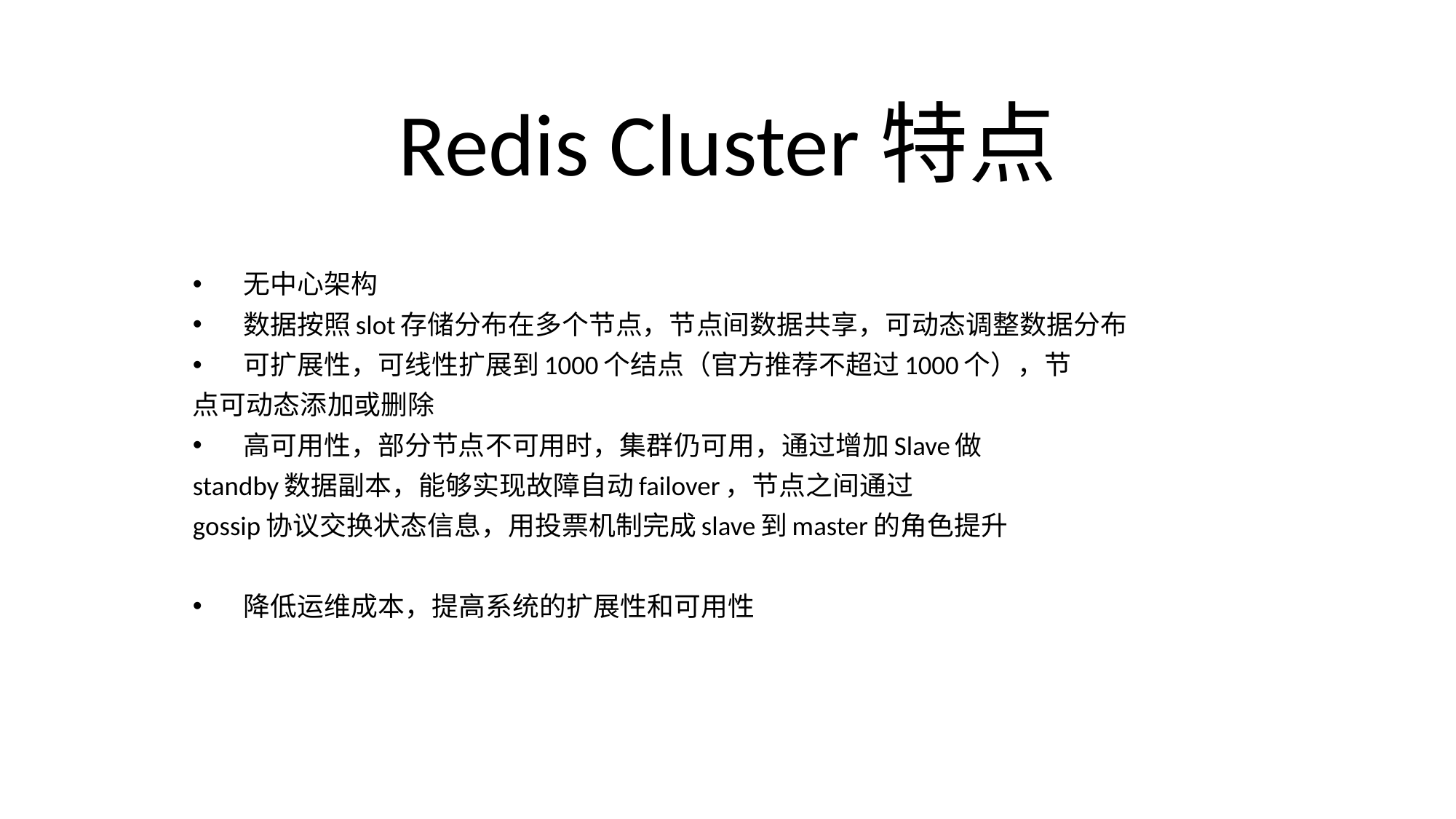

# Redis Cluster特点
无中心架构
数据按照slot存储分布在多个节点，节点间数据共享，可动态调整数据分布
可扩展性，可线性扩展到1000个结点（官方推荐不超过1000个），节
点可动态添加或删除
高可用性，部分节点不可用时，集群仍可用，通过增加Slave做
standby数据副本，能够实现故障自动failover，节点之间通过
gossip协议交换状态信息，用投票机制完成slave到master的角色提升

降低运维成本，提高系统的扩展性和可用性